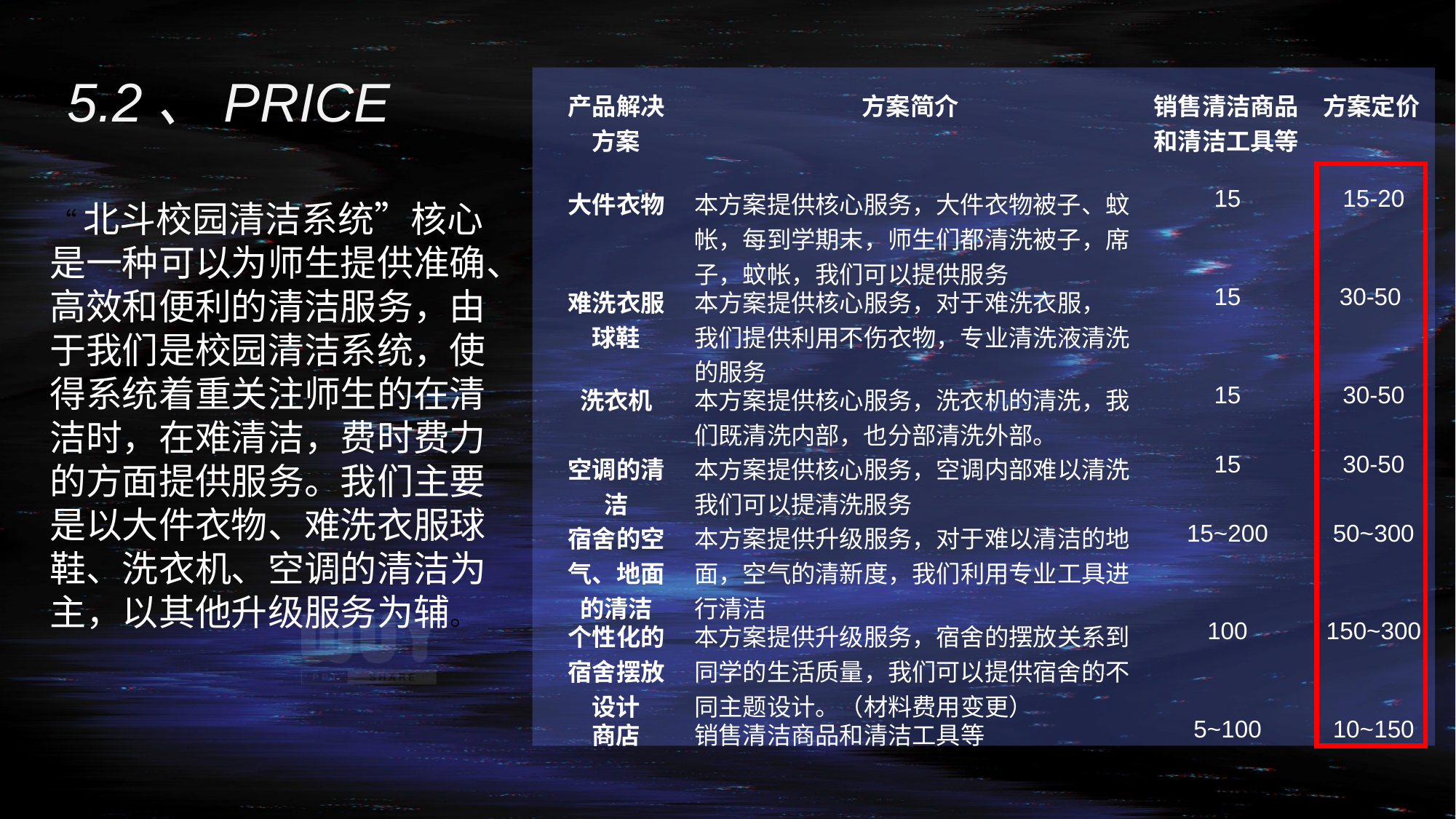

5.2、PRICE

| 产品解决方案 | 方案简介 | 销售清洁商品和清洁工具等 | 方案定价 |
| --- | --- | --- | --- |
| 大件衣物 | 本方案提供核心服务，大件衣物被子、蚊帐，每到学期末，师生们都清洗被子，席子，蚊帐，我们可以提供服务 | 15 | 15-20 |
| 难洗衣服球鞋 | 本方案提供核心服务，对于难洗衣服， 我们提供利用不伤衣物，专业清洗液清洗的服务 | 15 | 30-50 |
| 洗衣机 | 本方案提供核心服务，洗衣机的清洗，我们既清洗内部，也分部清洗外部。 | 15 | 30-50 |
| 空调的清洁 | 本方案提供核心服务，空调内部难以清洗我们可以提清洗服务 | 15 | 30-50 |
| 宿舍的空气、地面的清洁 | 本方案提供升级服务，对于难以清洁的地面，空气的清新度，我们利用专业工具进行清洁 | 15~200 | 50~300 |
| 个性化的宿舍摆放设计 | 本方案提供升级服务，宿舍的摆放关系到同学的生活质量，我们可以提供宿舍的不同主题设计。（材料费用变更） | 100 | 150~300 |
| 商店 | 销售清洁商品和清洁工具等 | 5~100 | 10~150 |

“北斗校园清洁系统”核心是一种可以为师生提供准确、高效和便利的清洁服务，由于我们是校园清洁系统，使得系统着重关注师生的在清洁时，在难清洁，费时费力的方面提供服务。我们主要是以大件衣物、难洗衣服球鞋、洗衣机、空调的清洁为主，以其他升级服务为辅。